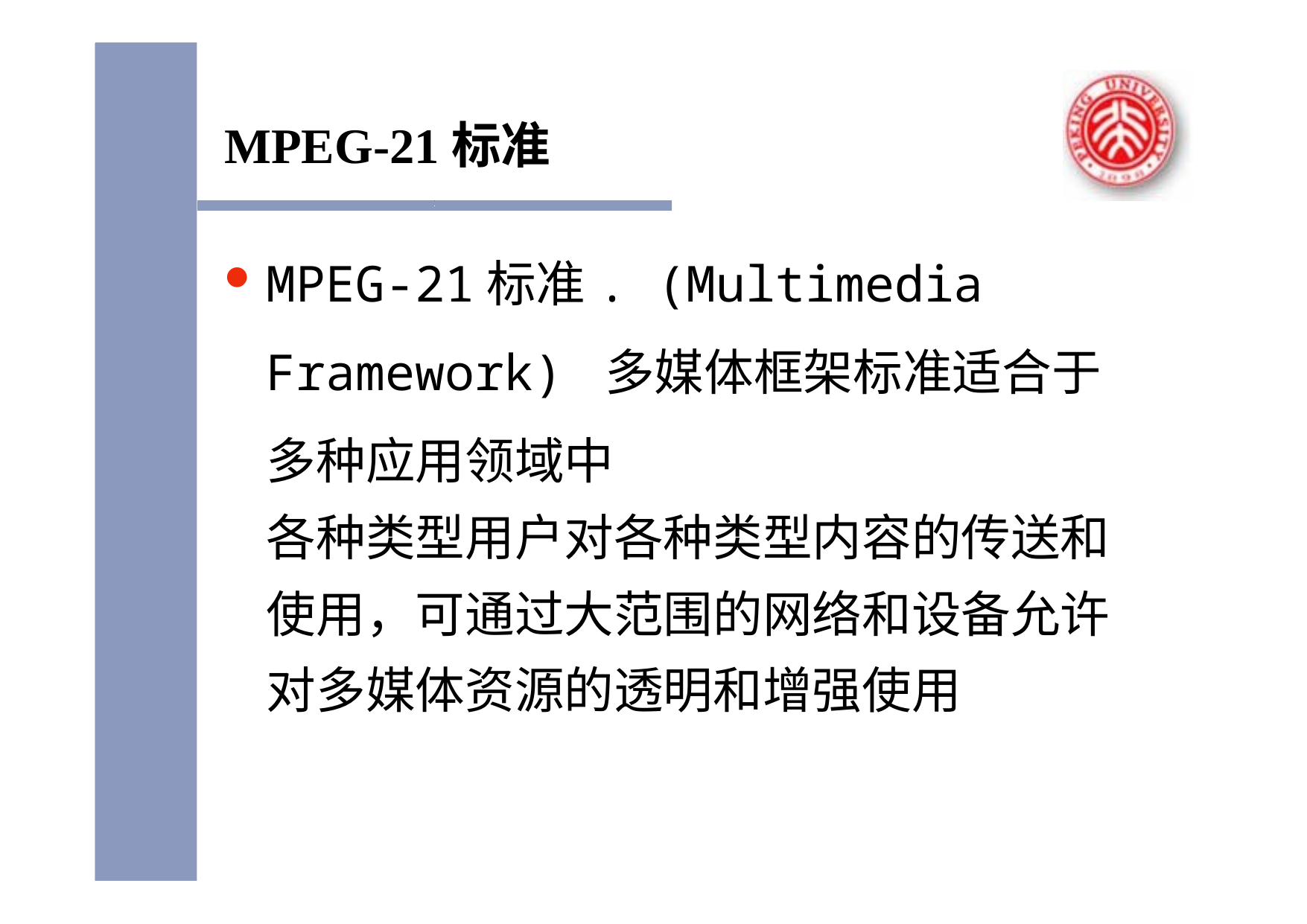

MPEG-21标准

MPEG-21标准. (Multimedia Framework) 多媒体框架标准适合于多种应用领域中
各种类型用户对各种类型内容的传送和 使用，可通过大范围的网络和设备允许
对多媒体资源的透明和增强使用